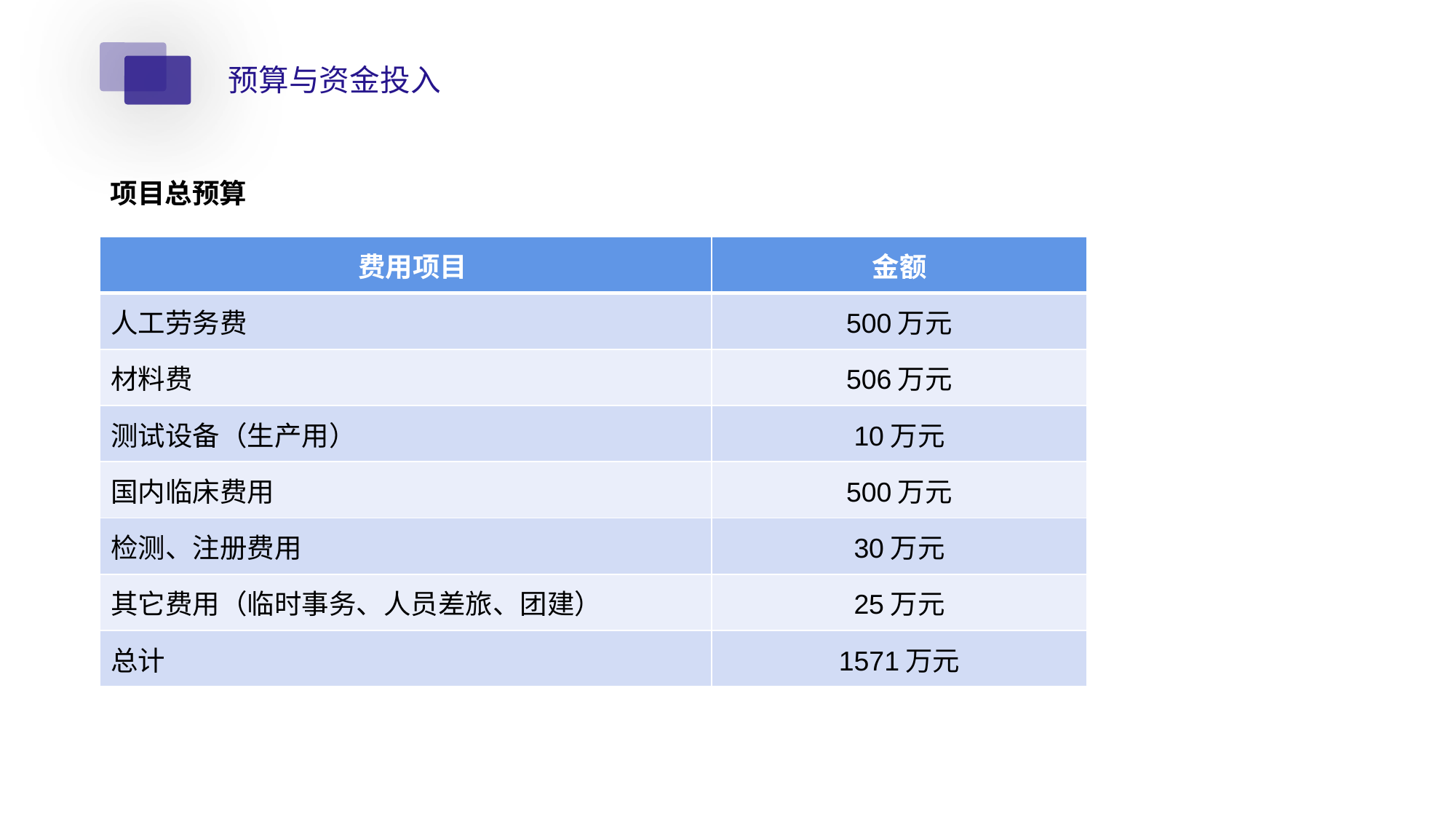

预算与资金投入
项目总预算
| 费用项目 | 金额 |
| --- | --- |
| 人工劳务费 | 500万元 |
| 材料费 | 506万元 |
| 测试设备（生产用） | 10万元 |
| 国内临床费用 | 500万元 |
| 检测、注册费用 | 30万元 |
| 其它费用（临时事务、人员差旅、团建） | 25万元 |
| 总计 | 1571万元 |